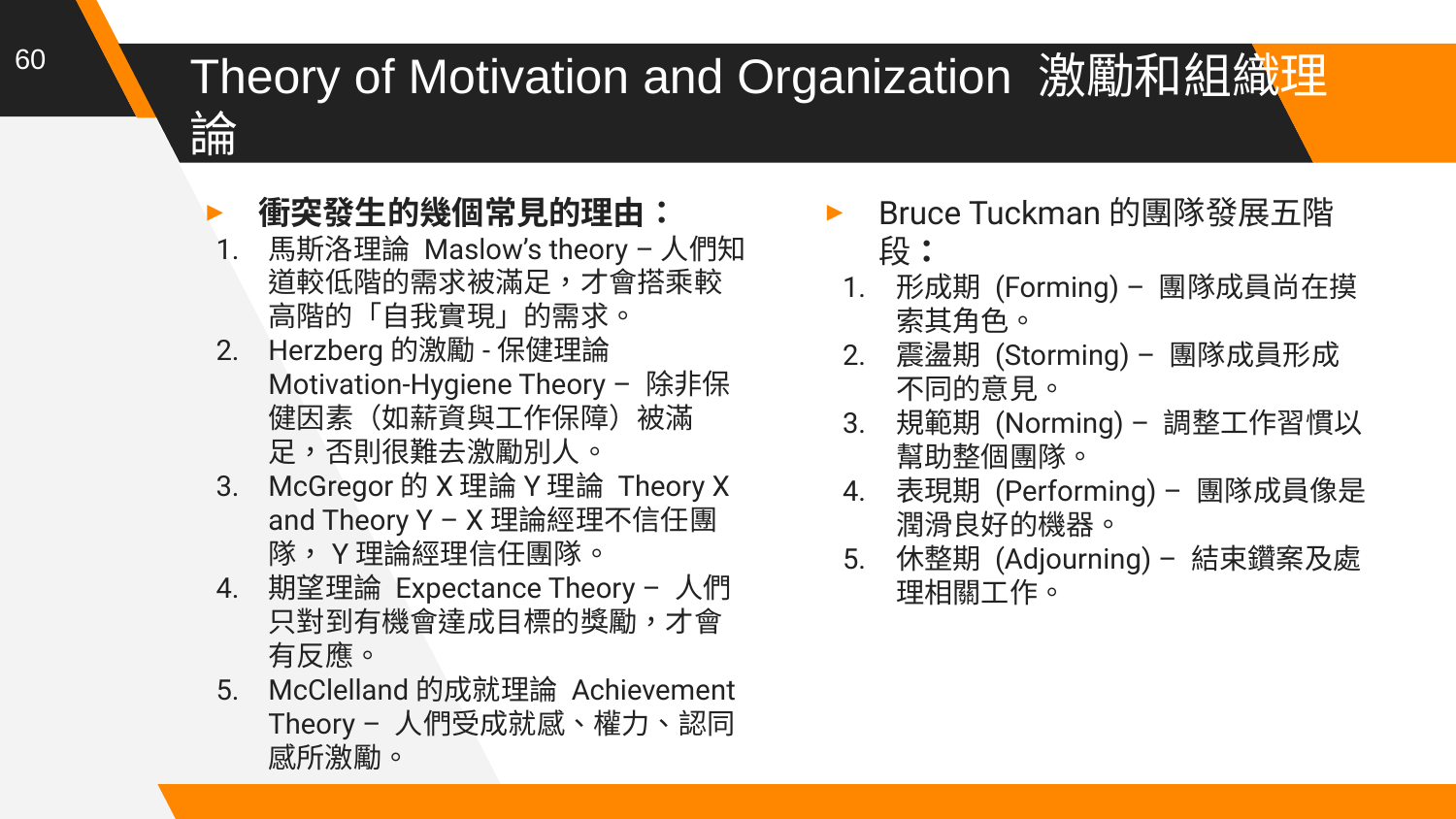

60
# Theory of Motivation and Organization 激勵和組織理論
衝突發生的幾個常見的理由：
馬斯洛理論 Maslow’s theory –人們知道較低階的需求被滿足，才會搭乘較高階的「自我實現」的需求。
Herzberg的激勵-保健理論 Motivation-Hygiene Theory – 除非保健因素（如薪資與工作保障）被滿足，否則很難去激勵別人。
McGregor的X理論Y理論 Theory X and Theory Y – X理論經理不信任團隊，Y理論經理信任團隊。
期望理論 Expectance Theory – 人們只對到有機會達成目標的獎勵，才會有反應。
McClelland的成就理論 Achievement Theory – 人們受成就感、權力、認同感所激勵。
Bruce Tuckman的團隊發展五階段：
形成期 (Forming) – 團隊成員尚在摸索其角色。
震盪期 (Storming) – 團隊成員形成不同的意見。
規範期 (Norming) – 調整工作習慣以幫助整個團隊。
表現期 (Performing) – 團隊成員像是潤滑良好的機器。
休整期 (Adjourning) – 結束鑽案及處理相關工作。